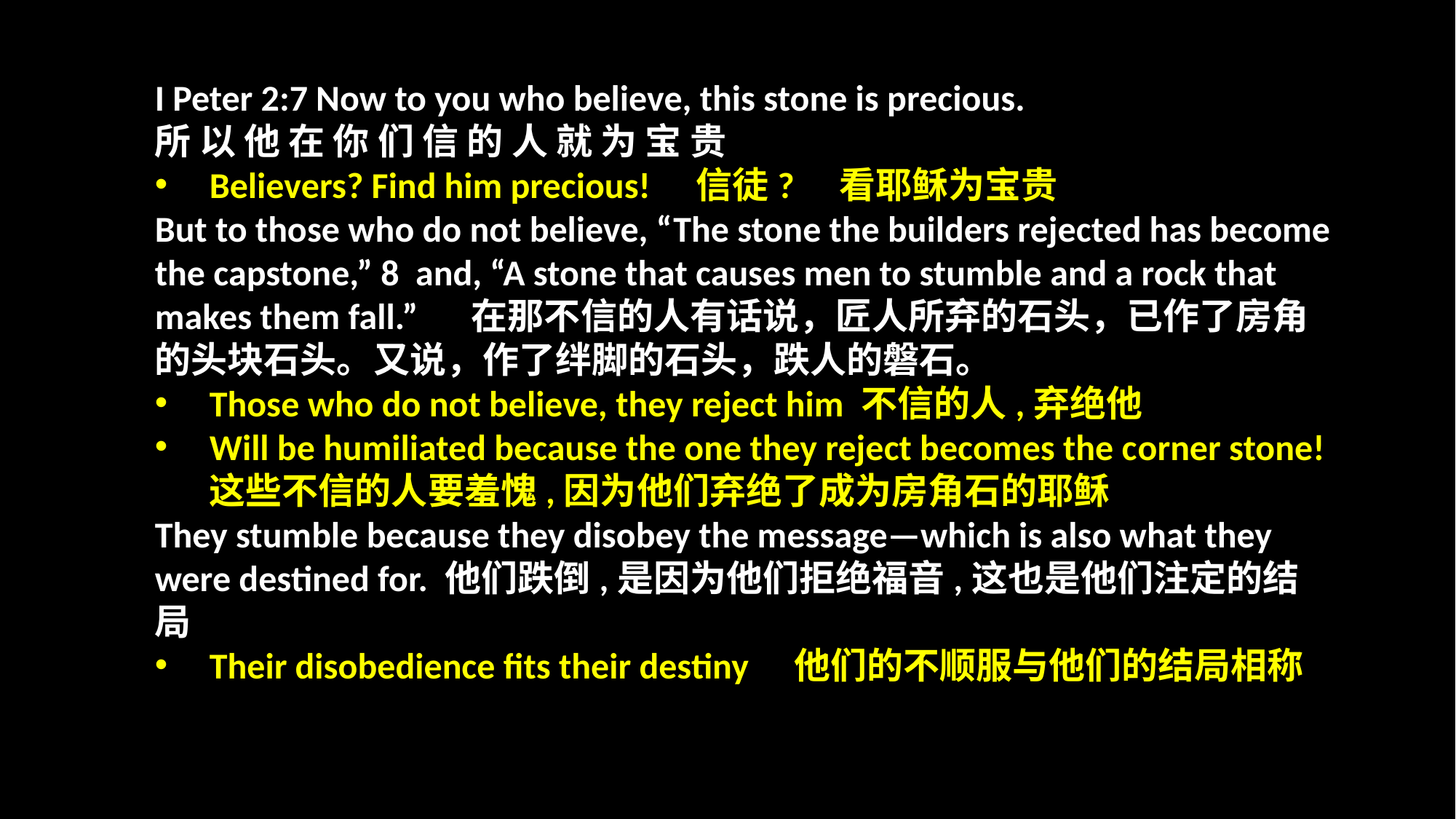

I Peter 2:7 Now to you who believe, this stone is precious.
所 以 他 在 你 们 信 的 人 就 为 宝 贵
Believers? Find him precious!　信徒?　看耶稣为宝贵
But to those who do not believe, “The stone the builders rejected has become the capstone,” 8  and, “A stone that causes men to stumble and a rock that makes them fall.” 　在那不信的人有话说，匠人所弃的石头，已作了房角的头块石头。又说，作了绊脚的石头，跌人的磐石。
Those who do not believe, they reject him 不信的人,弃绝他
Will be humiliated because the one they reject becomes the corner stone! 这些不信的人要羞愧,因为他们弃绝了成为房角石的耶稣
They stumble because they disobey the message—which is also what they were destined for. 他们跌倒,是因为他们拒绝福音,这也是他们注定的结局
Their disobedience fits their destiny　他们的不顺服与他们的结局相称